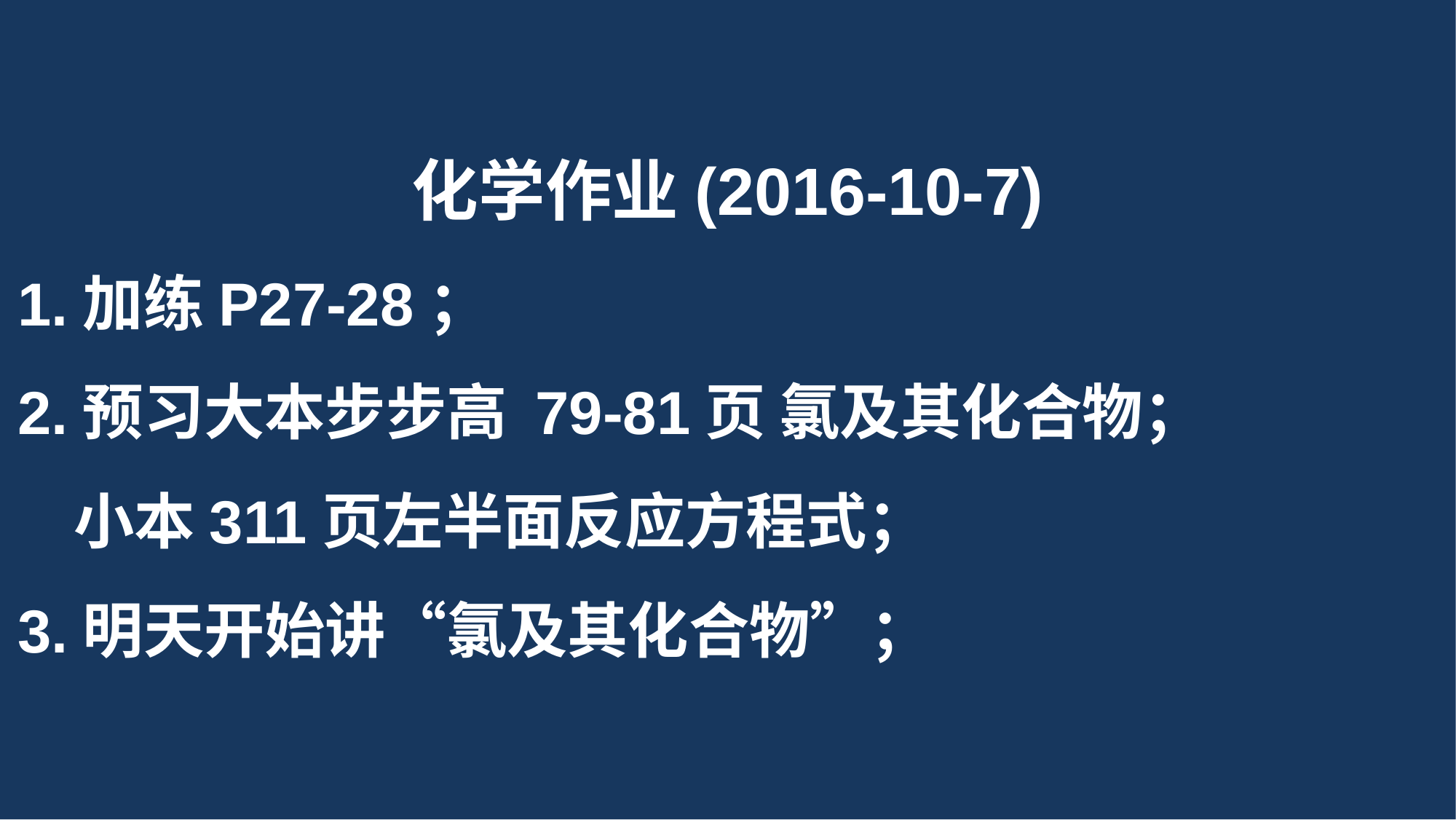

化学作业(2016-10-7)
1.加练P27-28；
2.预习大本步步高 79-81页 氯及其化合物；
   小本311页左半面反应方程式；
3.明天开始讲“氯及其化合物”；